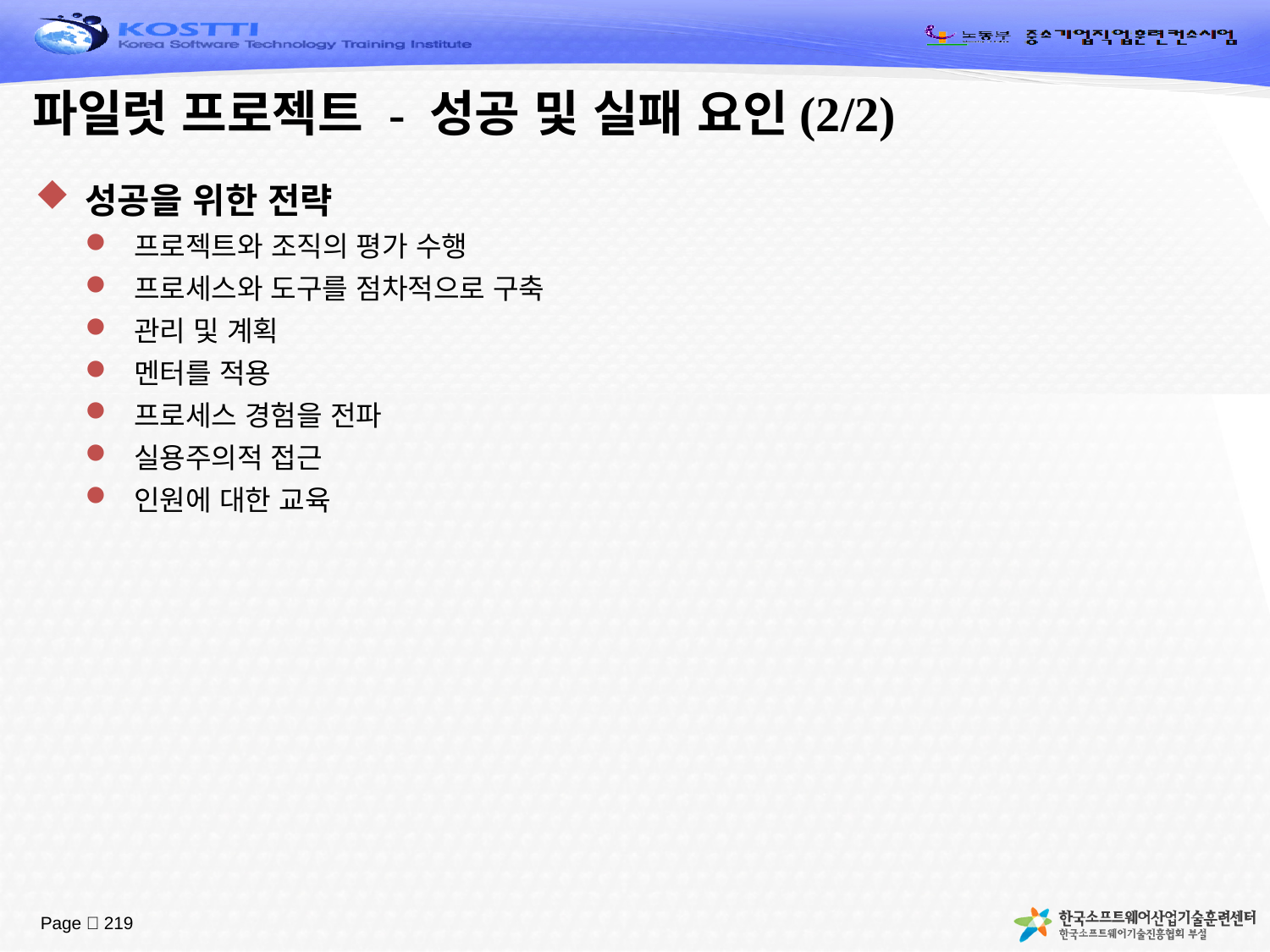

# 파일럿 프로젝트 - 성공 및 실패 요인(2/2)
성공을 위한 전략
프로젝트와 조직의 평가 수행
프로세스와 도구를 점차적으로 구축
관리 및 계획
멘터를 적용
프로세스 경험을 전파
실용주의적 접근
인원에 대한 교육